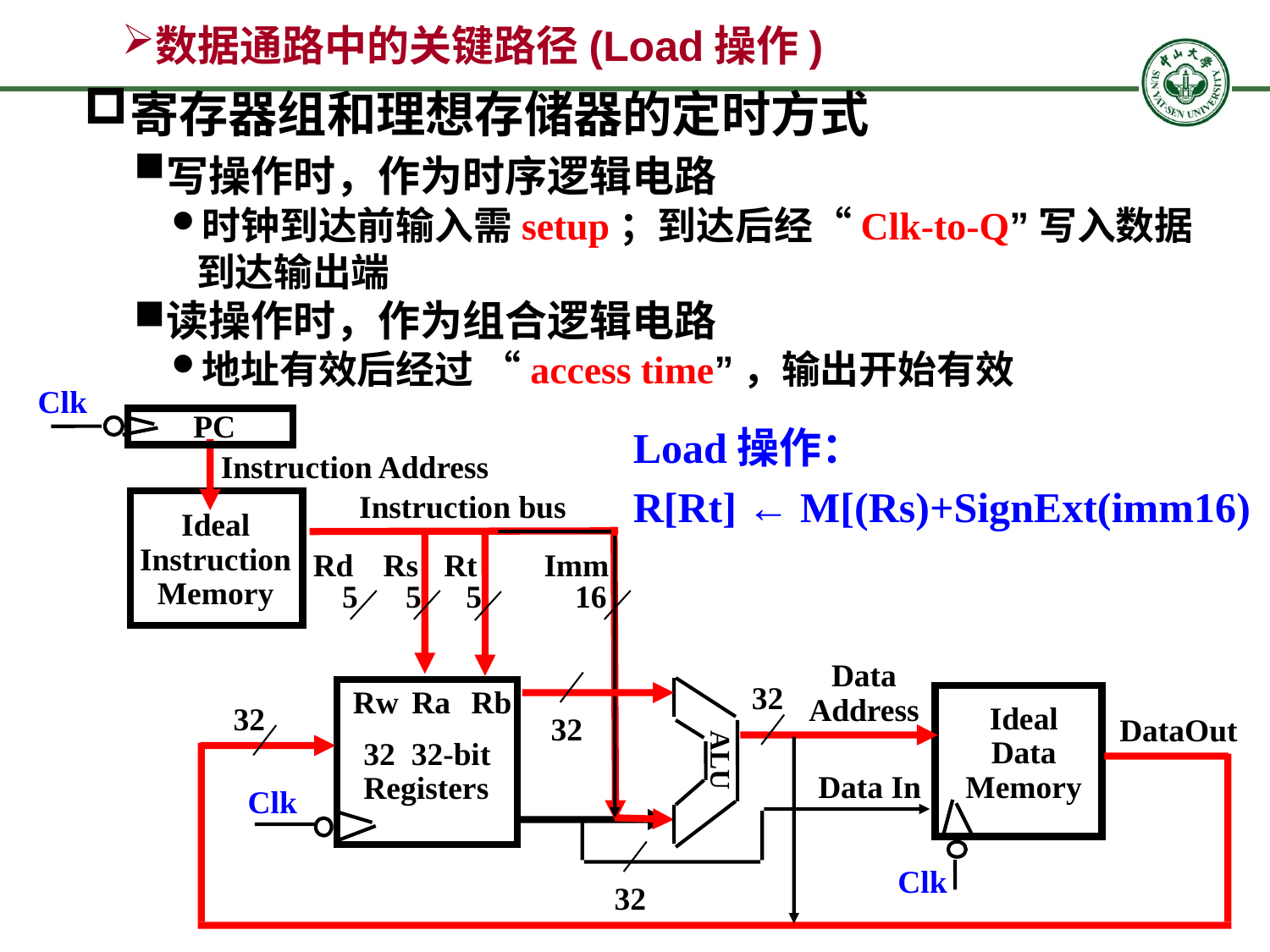

# 数据通路中的关键路径(Load操作)
寄存器组和理想存储器的定时方式
写操作时，作为时序逻辑电路
时钟到达前输入需setup；到达后经“Clk-to-Q”写入数据到达输出端
读操作时，作为组合逻辑电路
地址有效后经过 “access time”，输出开始有效
Clk
PC

Load操作：
R[Rt] ← M[(Rs)+SignExt(imm16)

Instruction Address
Instruction bus

Ideal
Instruction
Memory

Rd
Rs
Rt
Imm
5
5
5
16

Data
Address
32

Rw
Ra
Rb

ALU

32

Ideal
Data
Memory
32
DataOut

32  32-bit
Registers

Data In
Clk

Clk

32